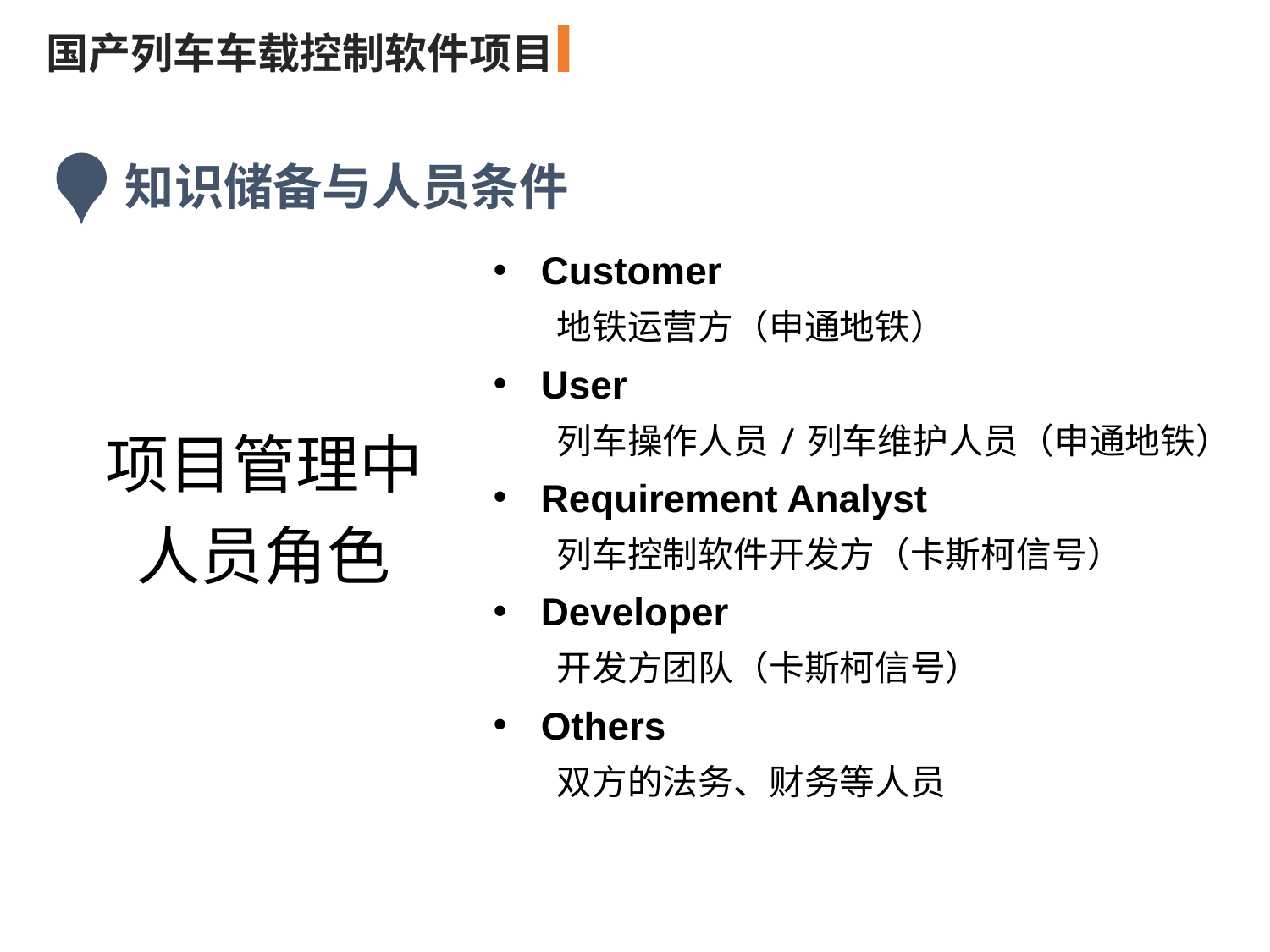

国产列车车载控制软件项目

知识储备与人员条件

Customer
地铁运营方（申通地铁）
User
列车操作人员/列车维护人员（申通地铁）
Requirement Analyst
列车控制软件开发方（卡斯柯信号）
Developer
开发方团队（卡斯柯信号）
Others
双方的法务、财务等人员
项目管理中人员角色